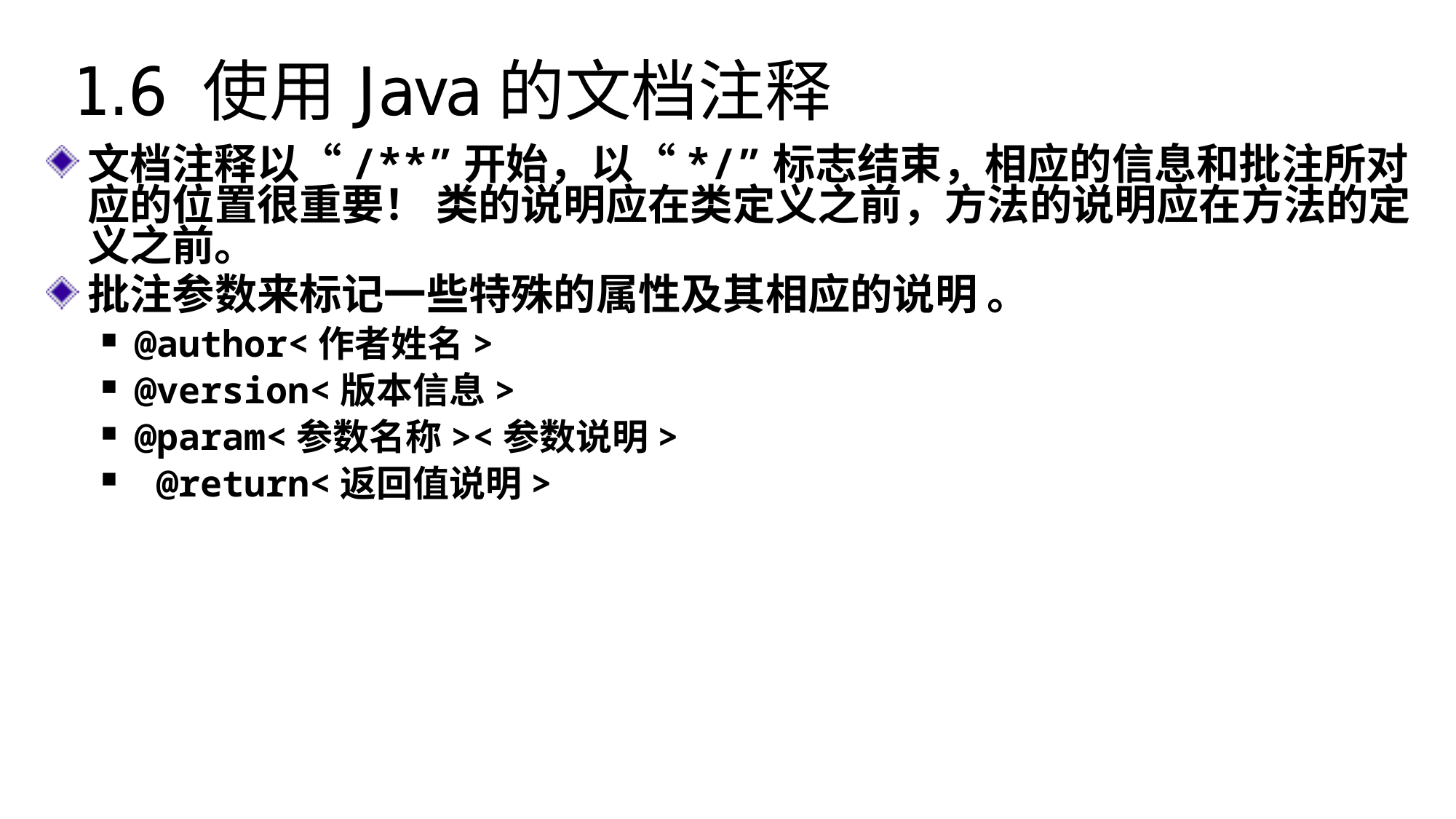

1.6 使用Java的文档注释
文档注释以“/**”开始，以“*/”标志结束，相应的信息和批注所对应的位置很重要！ 类的说明应在类定义之前，方法的说明应在方法的定义之前。
批注参数来标记一些特殊的属性及其相应的说明 。
@author<作者姓名>
@version<版本信息>
@param<参数名称><参数说明>
 @return<返回值说明>